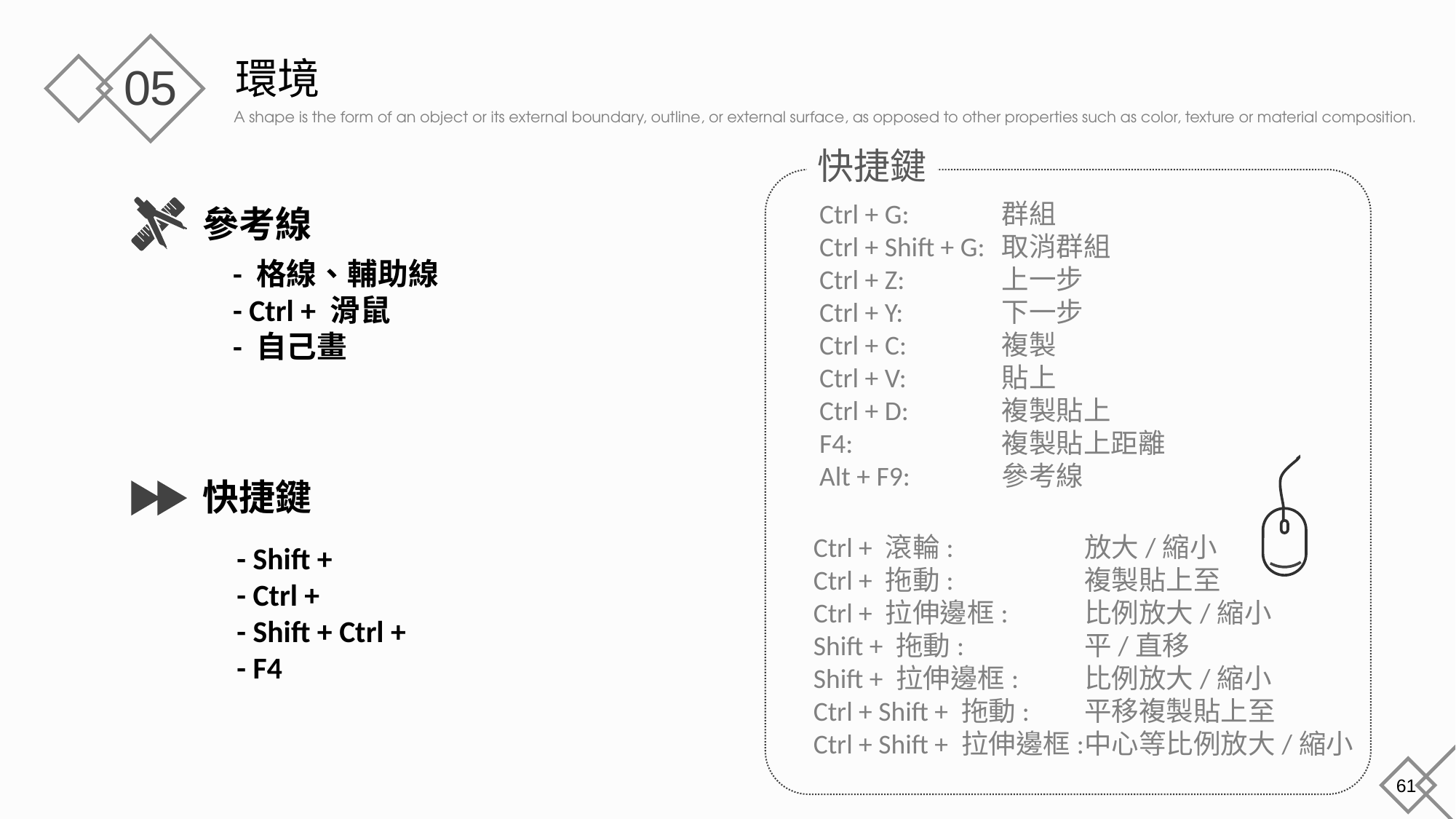

# 環境
快捷鍵

Ctrl + G:
Ctrl + Shift + G:
Ctrl + Z:
Ctrl + Y:
Ctrl + C:
Ctrl + V:
Ctrl + D:
F4:
Alt + F9:
群組
取消群組
上一步
下一步
複製
貼上
複製貼上
複製貼上距離
參考線
參考線

- 格線、輔助線
- Ctrl + 滑鼠
- 自己畫

快捷鍵

Ctrl + 滾輪:
Ctrl + 拖動:
Ctrl + 拉伸邊框:
Shift + 拖動:
Shift + 拉伸邊框:
Ctrl + Shift + 拖動:
Ctrl + Shift + 拉伸邊框:
放大/縮小
複製貼上至
比例放大/縮小
平/直移
比例放大/縮小
平移複製貼上至
中心等比例放大/縮小
- Shift +
- Ctrl +
- Shift + Ctrl +
- F4
61